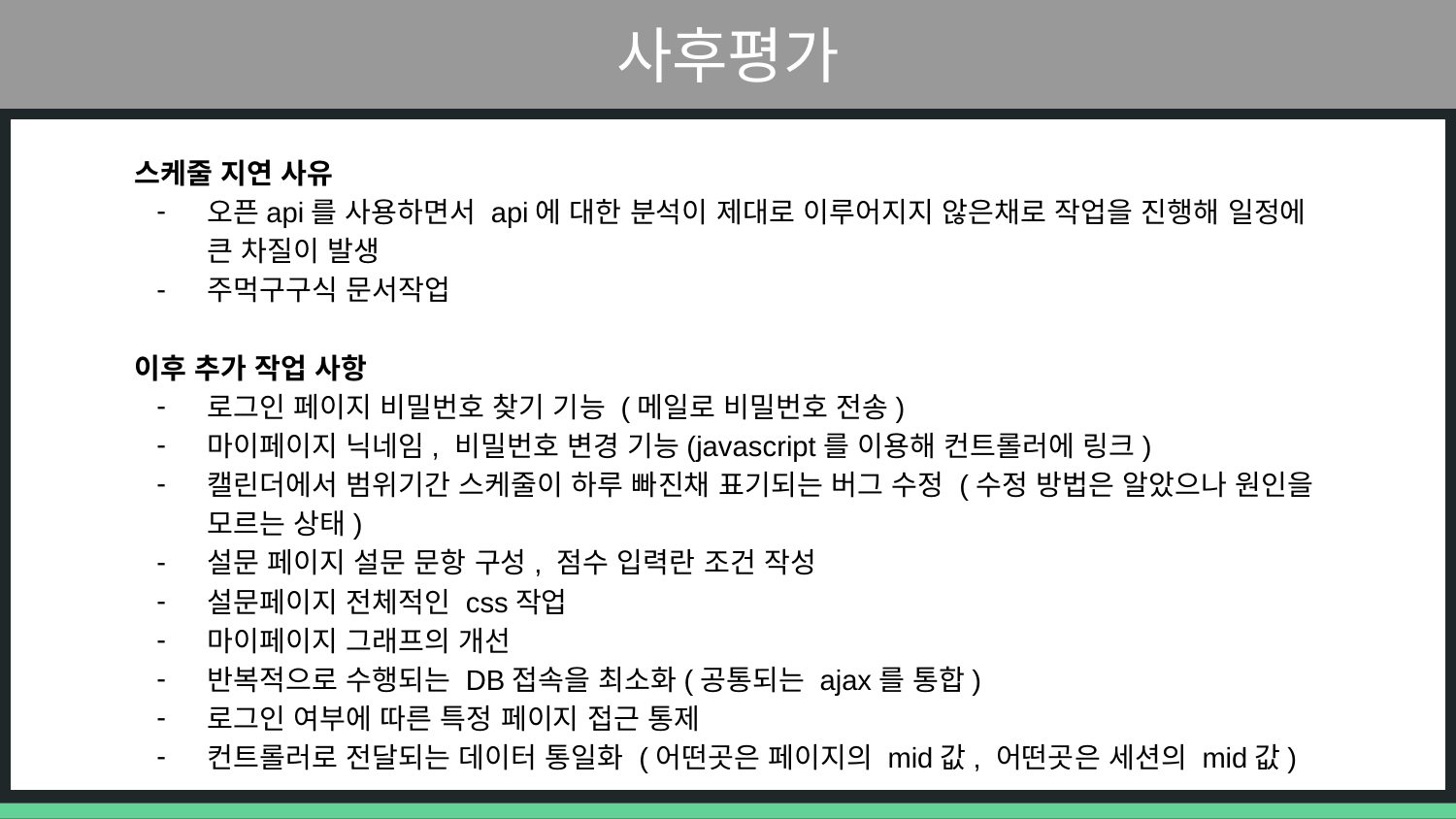

사후평가

스케줄 지연 사유
오픈api를 사용하면서 api에 대한 분석이 제대로 이루어지지 않은채로 작업을 진행해 일정에 큰 차질이 발생
주먹구구식 문서작업

이후 추가 작업 사항
로그인 페이지 비밀번호 찾기 기능 (메일로 비밀번호 전송)
마이페이지 닉네임, 비밀번호 변경 기능(javascript를 이용해 컨트롤러에 링크)
캘린더에서 범위기간 스케줄이 하루 빠진채 표기되는 버그 수정 (수정 방법은 알았으나 원인을 모르는 상태)
설문 페이지 설문 문항 구성, 점수 입력란 조건 작성
설문페이지 전체적인 css작업
마이페이지 그래프의 개선
반복적으로 수행되는 DB접속을 최소화(공통되는 ajax를 통합)
로그인 여부에 따른 특정 페이지 접근 통제
컨트롤러로 전달되는 데이터 통일화 (어떤곳은 페이지의 mid값, 어떤곳은 세션의 mid값)